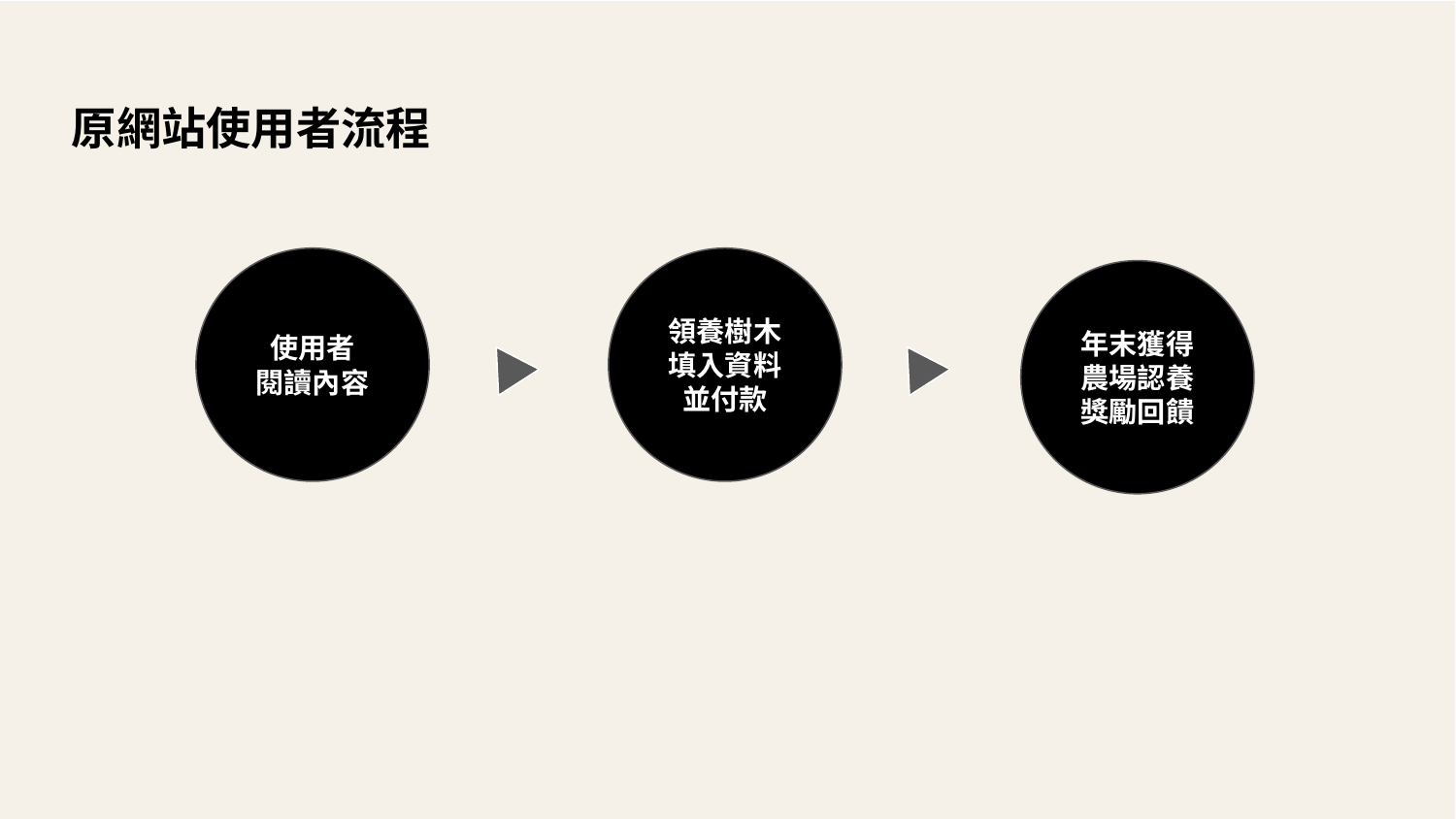

# 原網站使用者流程
使用者
閱讀內容
領養樹木
填入資料並付款
年末獲得農場認養獎勵回饋